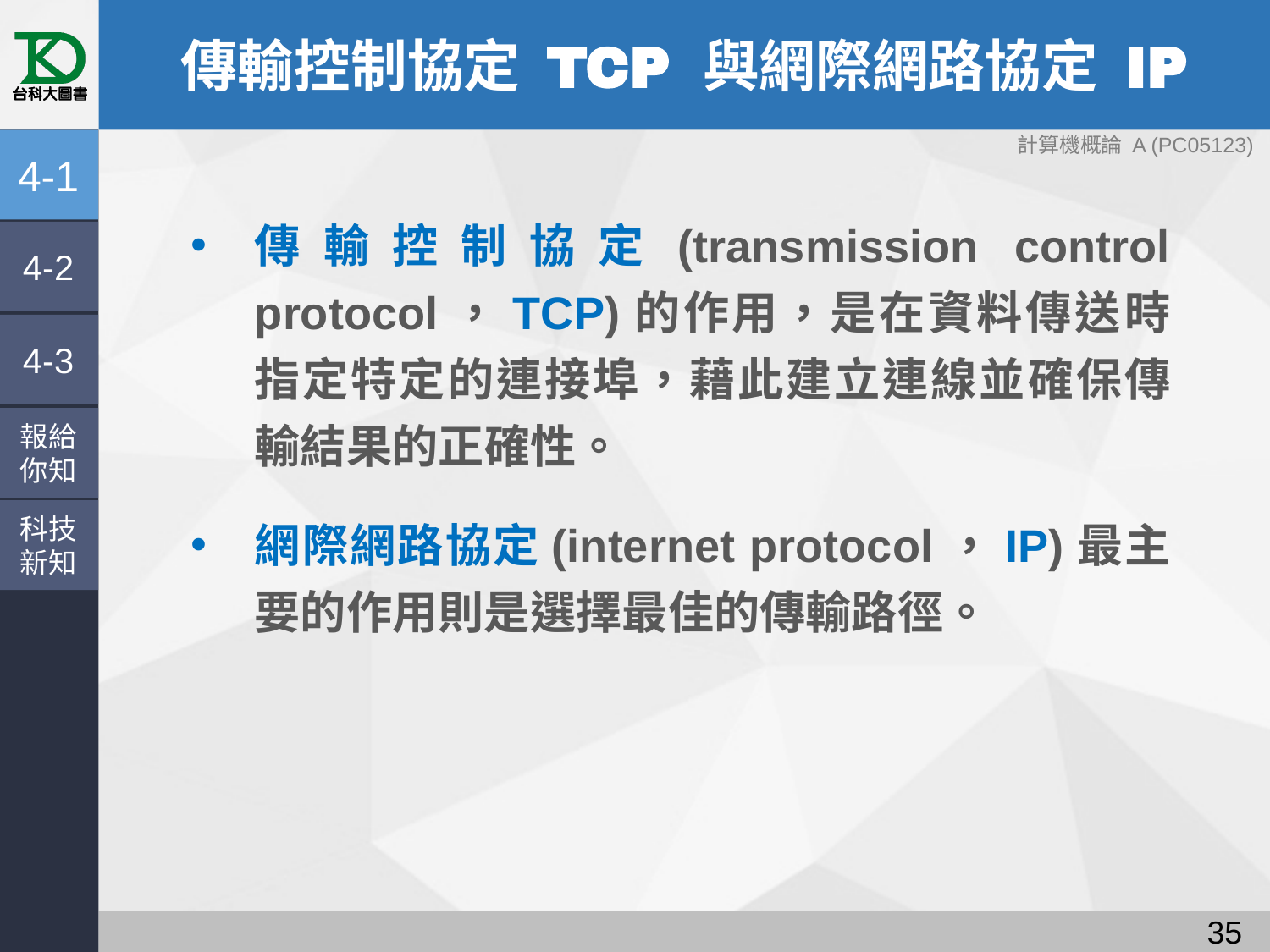

# 傳輸控制協定 TCP 與網際網路協定 IP
4-1
傳輸控制協定(transmission control protocol，TCP)的作用，是在資料傳送時指定特定的連接埠，藉此建立連線並確保傳輸結果的正確性。
網際網路協定(internet protocol，IP)最主要的作用則是選擇最佳的傳輸路徑。
4-2
4-3
報給
你知
科技
新知
35